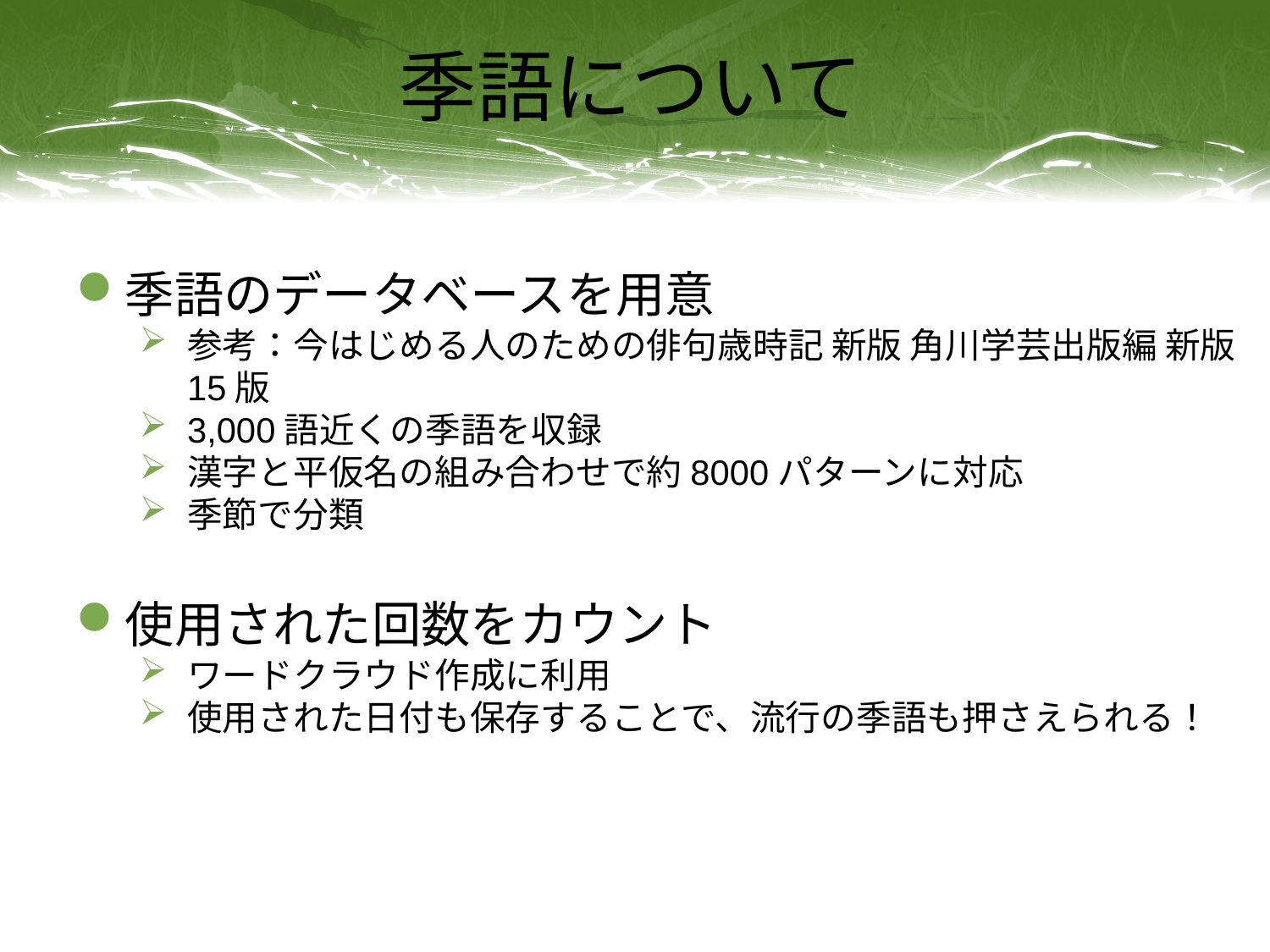

# 季語について
季語のデータベースを用意
参考：今はじめる人のための俳句歳時記 新版 角川学芸出版編 新版15版
3,000語近くの季語を収録
漢字と平仮名の組み合わせで約8000パターンに対応
季節で分類

使用された回数をカウント
ワードクラウド作成に利用
使用された日付も保存することで、流行の季語も押さえられる！